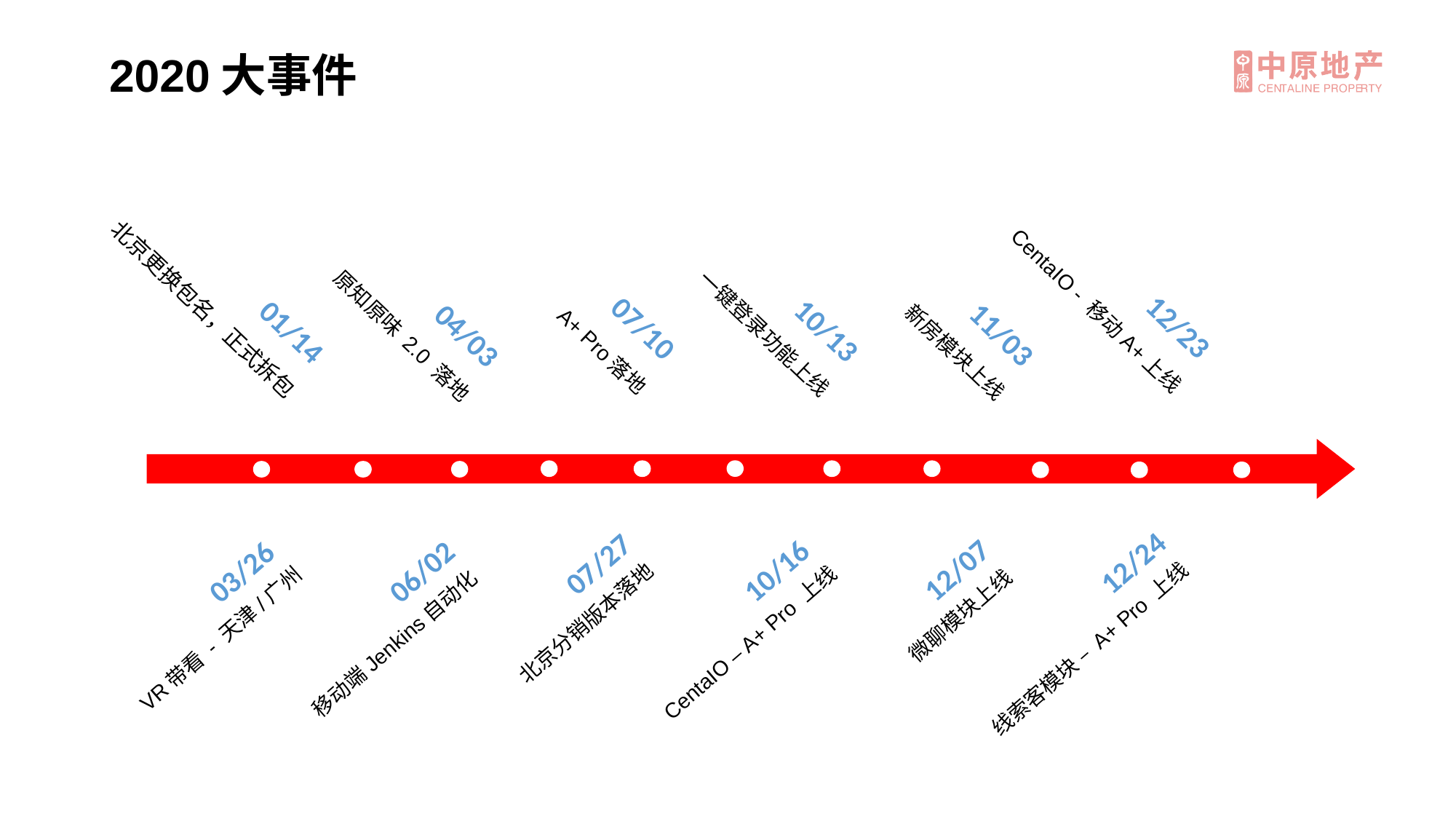

2020大事件

12/23
CentaIO - 移动A+上线
07/10
A+ Pro落地
10/13
一键登录功能上线
01/14
北京更换包名，正式拆包
11/03
新房模块上线
04/03
原知原味 2.0 落地

12/24
线索客模块 – A+ Pro 上线
07/27
北京分销版本落地
10/16
CentaIO – A+ Pro 上线
03/26
VR带看 - 天津/广州
12/07
微聊模块上线
06/02
移动端Jenkins自动化